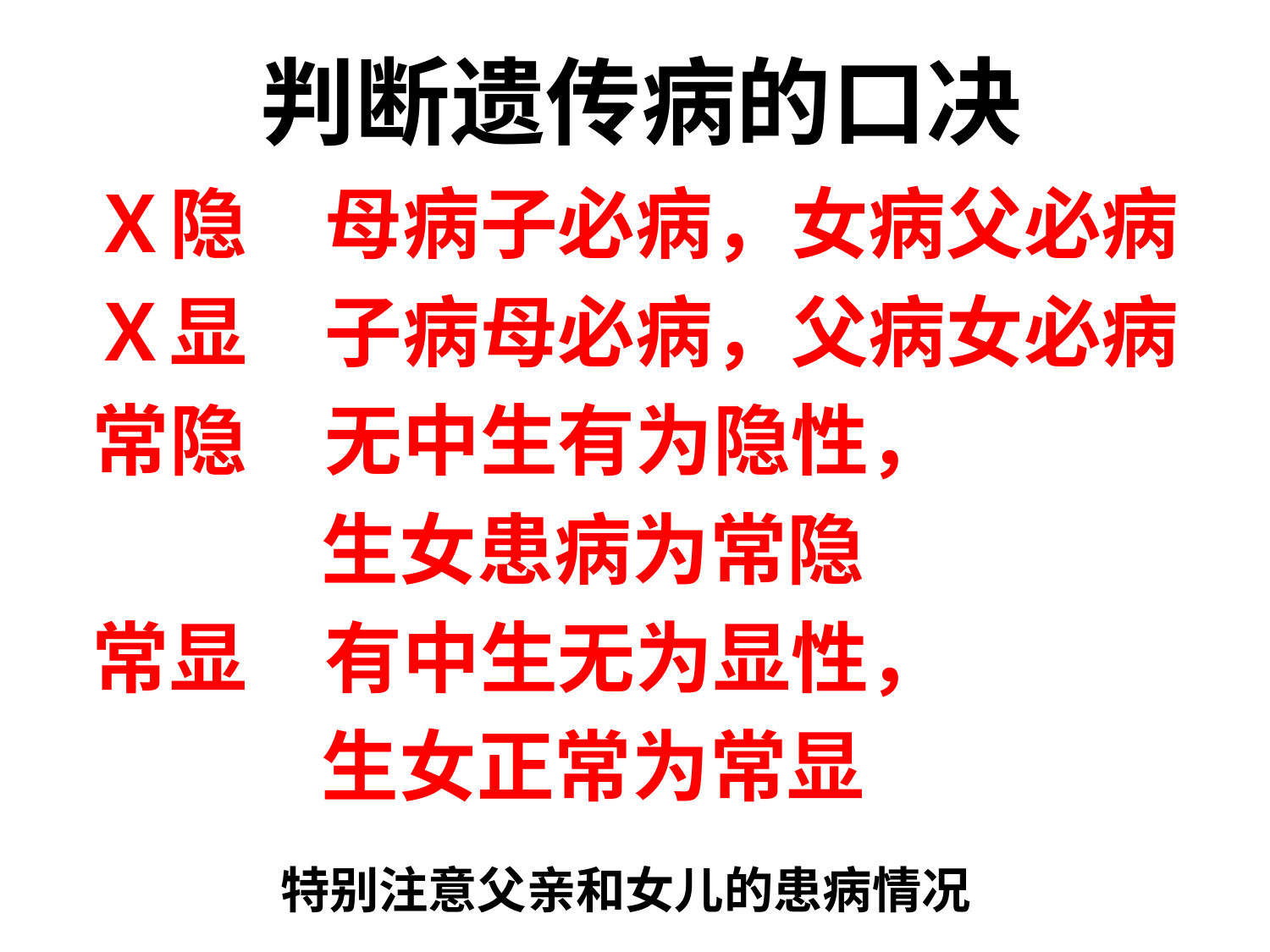

# 判断遗传病的口决
Ｘ隐　母病子必病，女病父必病
Ｘ显　子病母必病，父病女必病
常隐　无中生有为隐性，
            生女患病为常隐
常显　有中生无为显性，
            生女正常为常显
特别注意父亲和女儿的患病情况